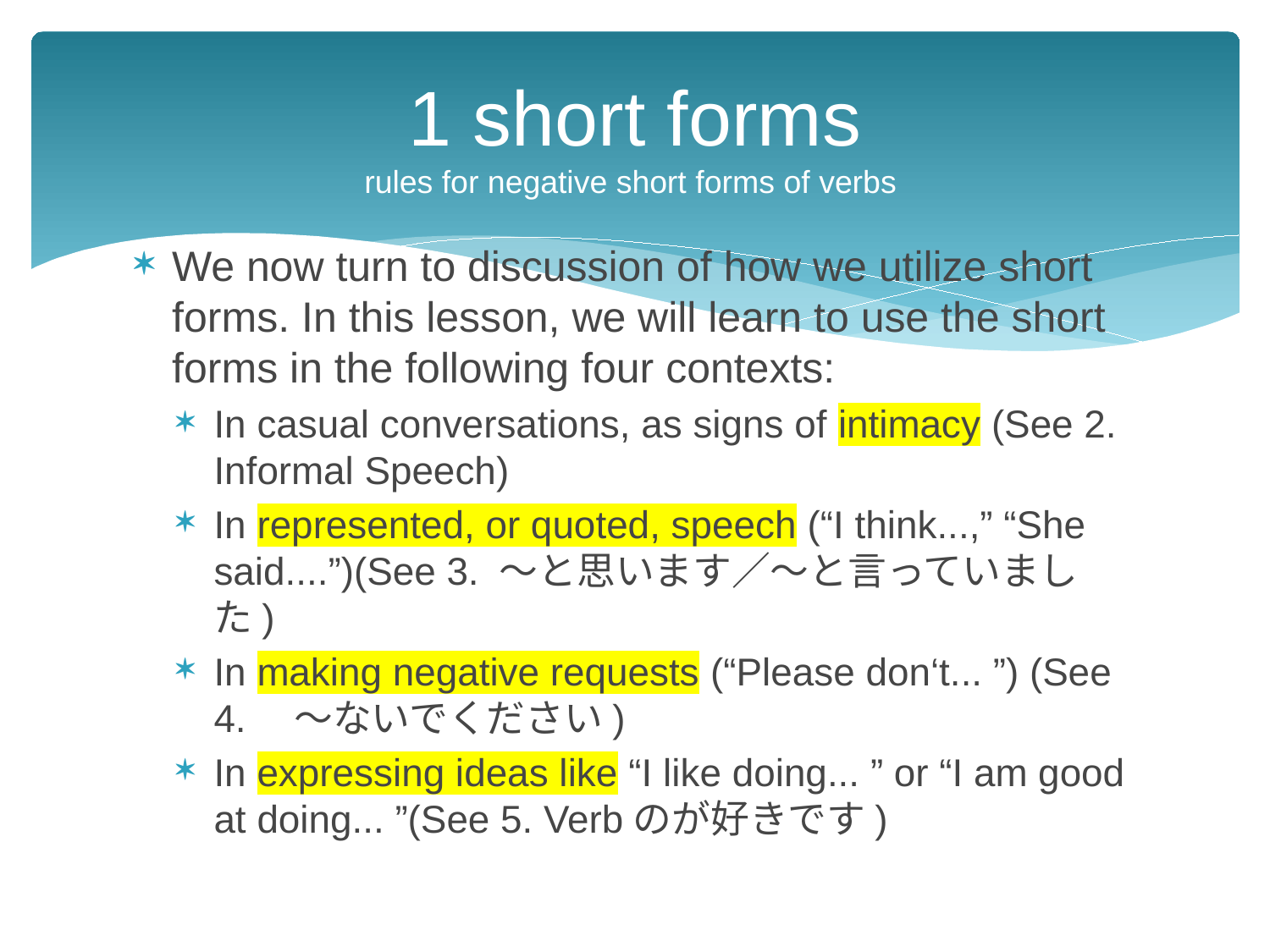

# 1 short forms rules for negative short forms of verbs
We now turn to discussion of how we utilize short forms. In this lesson, we will learn to use the short forms in the following four contexts:
In casual conversations, as signs of intimacy (See 2. Informal Speech)
In represented, or quoted, speech (“I think...,” “She said....”)(See 3. ～と思います／～と言っていました)
In making negative requests (“Please don‘t... ”) (See 4.　～ないでください)
In expressing ideas like “I like doing... ” or “I am good at doing... ”(See 5. Verbのが好きです)